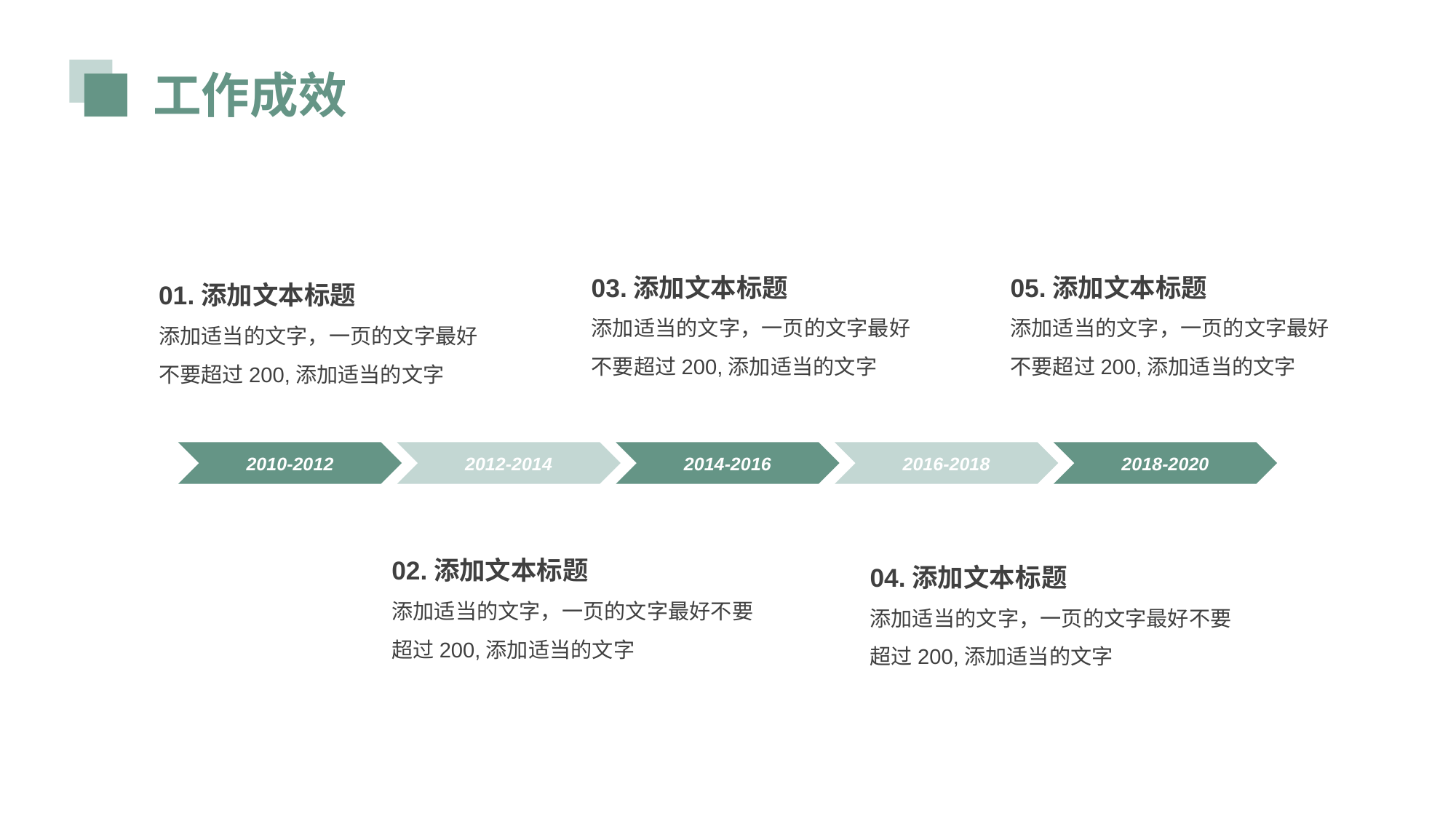

工作成效

05.添加文本标题
添加适当的文字，一页的文字最好不要超过200,添加适当的文字
03.添加文本标题
添加适当的文字，一页的文字最好不要超过200,添加适当的文字
01.添加文本标题
添加适当的文字，一页的文字最好不要超过200,添加适当的文字
2010-2012
2012-2014
2014-2016
2016-2018
2018-2020
02.添加文本标题
添加适当的文字，一页的文字最好不要超过200,添加适当的文字
04.添加文本标题
添加适当的文字，一页的文字最好不要超过200,添加适当的文字